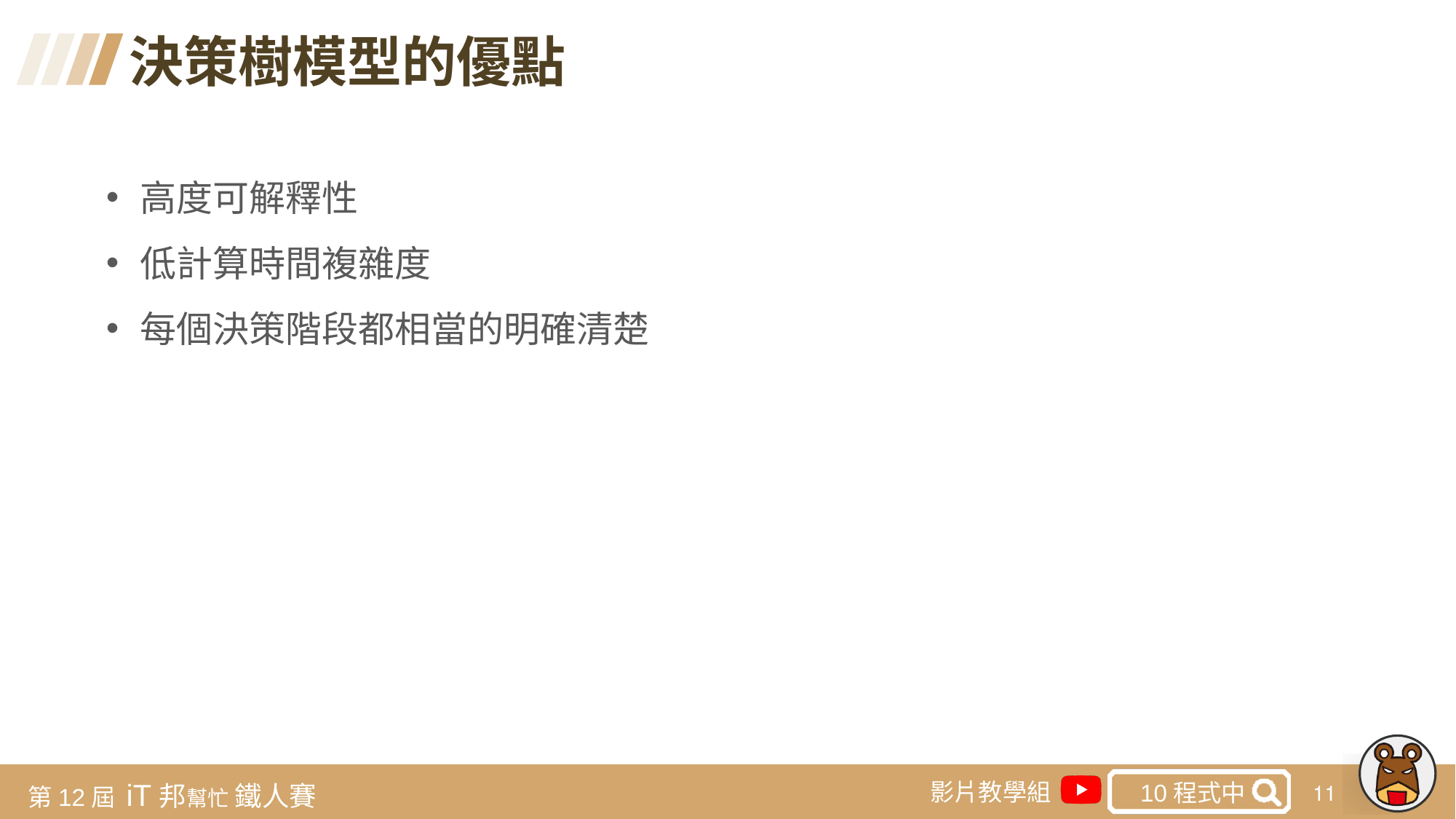

決策樹模型的優點
高度可解釋性
低計算時間複雜度
每個決策階段都相當的明確清楚